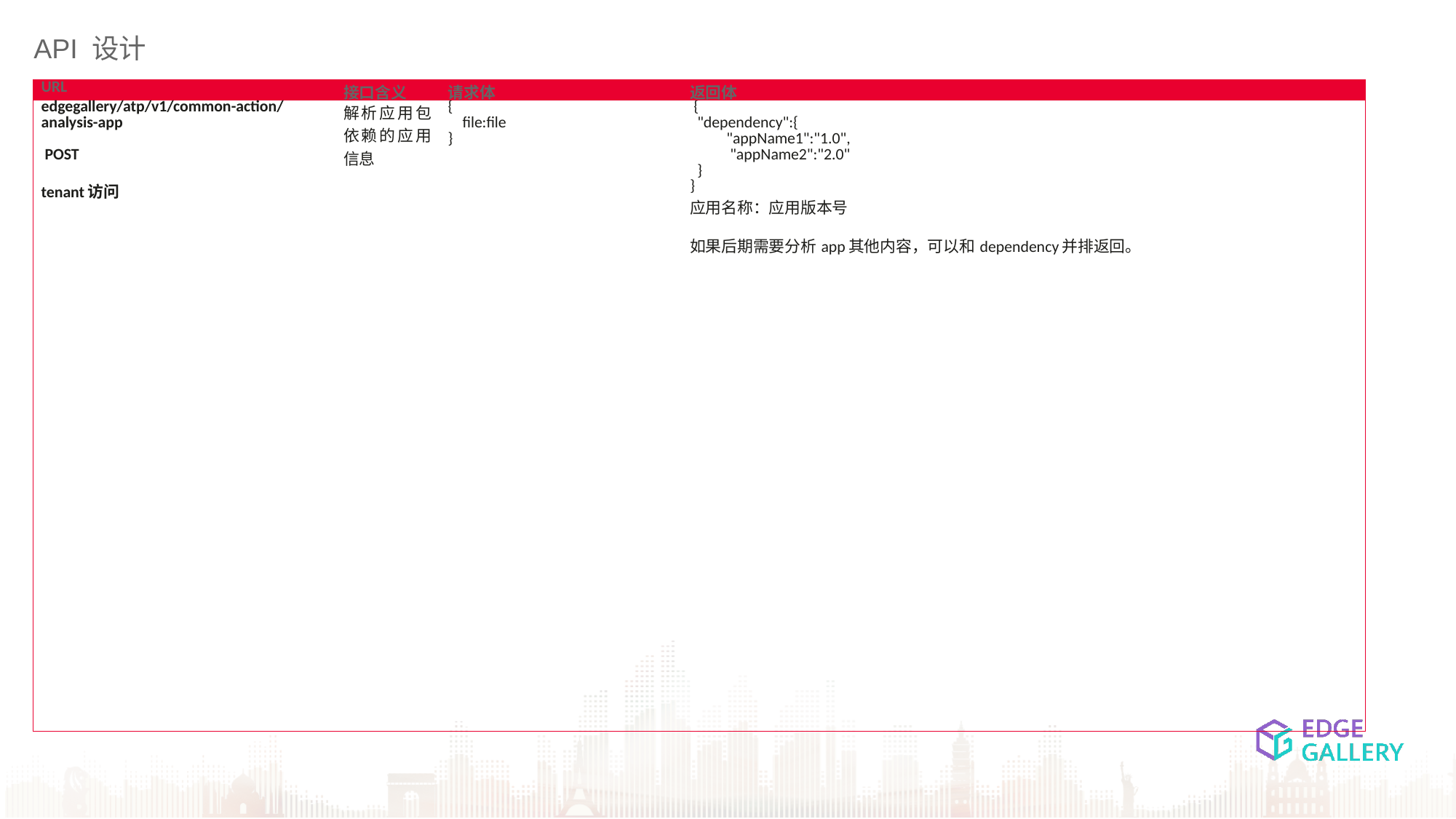

API 设计
| URL | 接口含义 | 请求体 | 返回体 |
| --- | --- | --- | --- |
| edgegallery/atp/v1/common-action/analysis-app POST tenant访问 | 解析应用包依赖的应用信息 | { file:file } | { "dependency":{ "appName1":"1.0", "appName2":"2.0" } } 应用名称：应用版本号 如果后期需要分析app其他内容，可以和dependency并排返回。 |